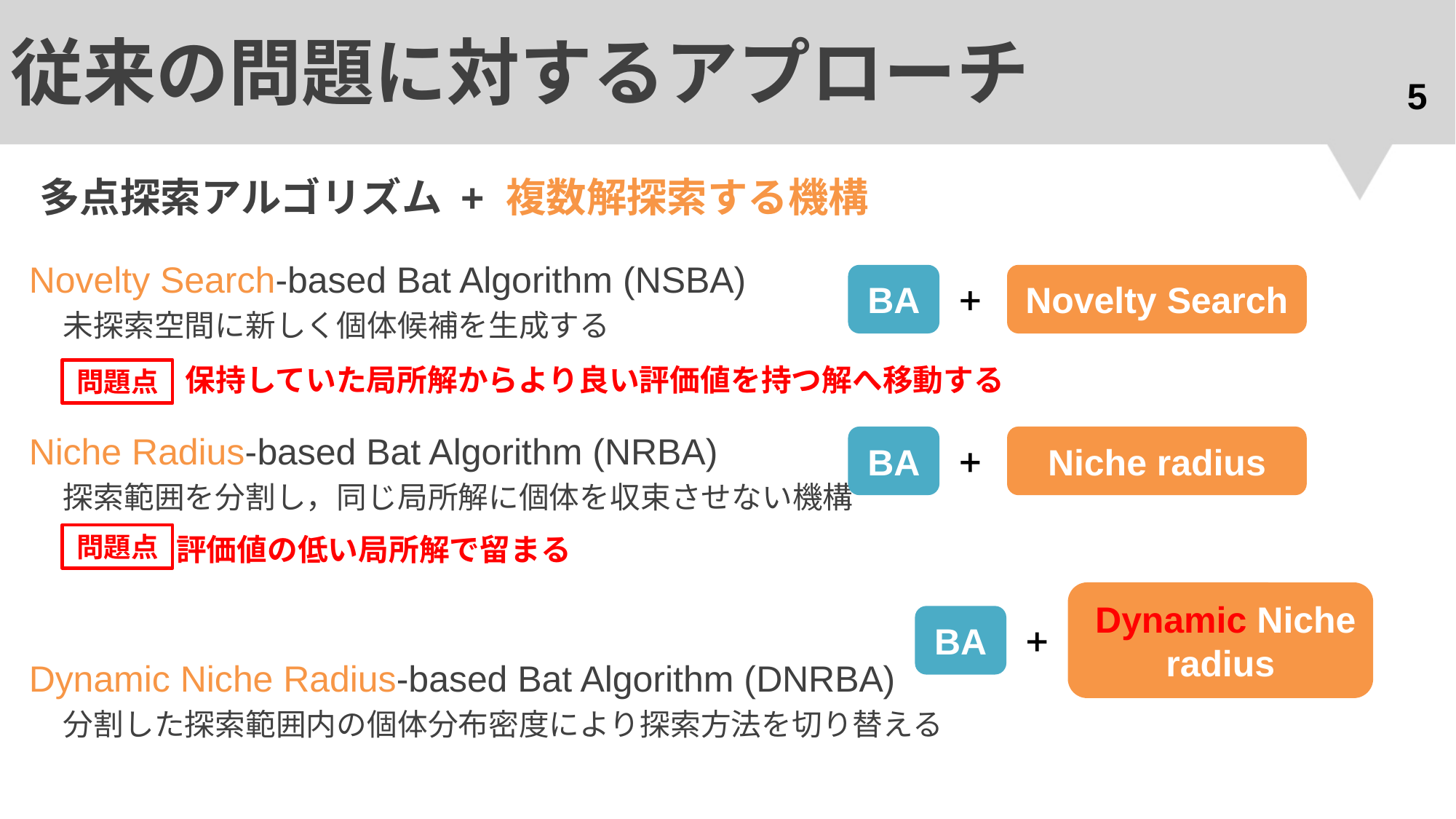

# 従来の問題に対するアプローチ
5
多点探索アルゴリズム + 複数解探索する機構
Novelty Search-based Bat Algorithm (NSBA)
    未探索空間に新しく個体候補を生成する

Niche Radius-based Bat Algorithm (NRBA)
    探索範囲を分割し，同じ局所解に個体を収束させない機構

Dynamic Niche Radius-based Bat Algorithm (DNRBA)
    分割した探索範囲内の個体分布密度により探索方法を切り替える
BA
Novelty Search

問題点
保持していた局所解からより良い評価値を持つ解へ移動する
BA
Niche radius

問題点
評価値の低い局所解で留まる
 Dynamic Niche radius
BA